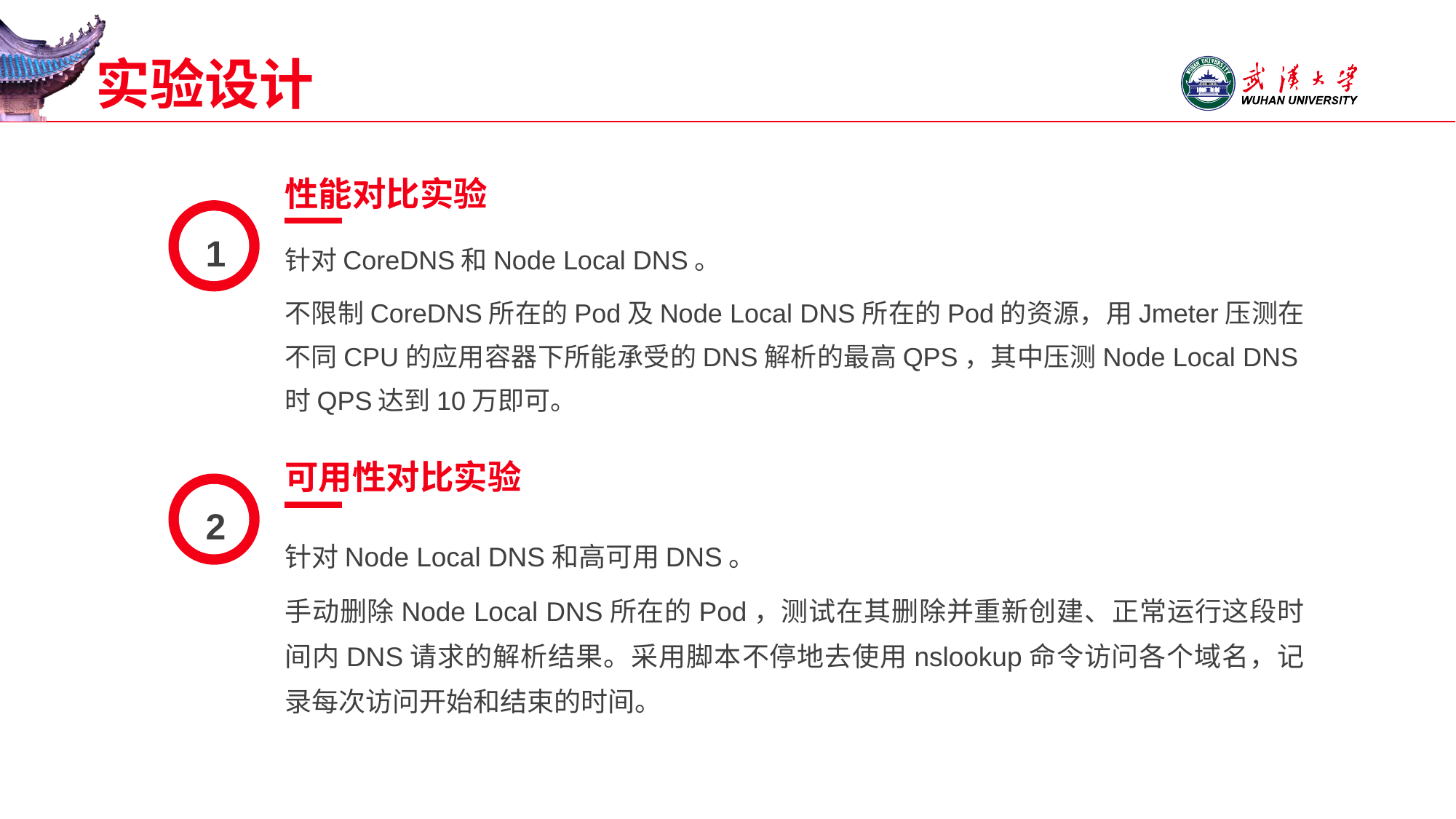

# 实验设计
性能对比实验

1
针对CoreDNS和Node Local DNS。
不限制CoreDNS所在的Pod及Node Local DNS所在的Pod的资源，用Jmeter压测在不同CPU的应用容器下所能承受的DNS解析的最高QPS，其中压测Node Local DNS时QPS达到10万即可。
可用性对比实验

2
针对Node Local DNS和高可用DNS。
手动删除Node Local DNS所在的Pod，测试在其删除并重新创建、正常运行这段时间内DNS请求的解析结果。采用脚本不停地去使用nslookup命令访问各个域名，记录每次访问开始和结束的时间。